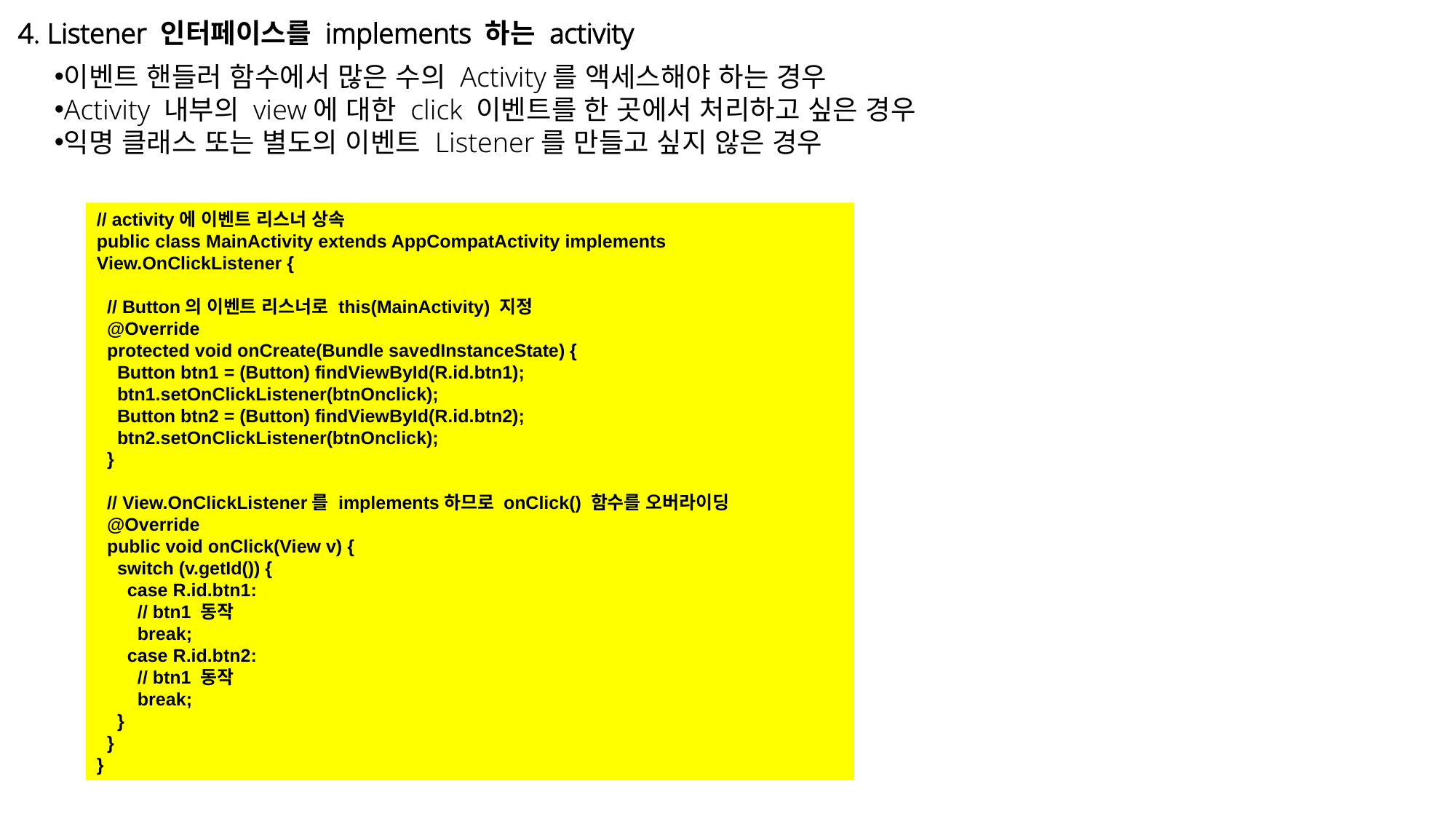

4. Listener 인터페이스를 implements 하는 activity
이벤트 핸들러 함수에서 많은 수의 Activity를 액세스해야 하는 경우
Activity 내부의 view에 대한 click 이벤트를 한 곳에서 처리하고 싶은 경우
익명 클래스 또는 별도의 이벤트 Listener를 만들고 싶지 않은 경우
// activity에 이벤트 리스너 상속
public class MainActivity extends AppCompatActivity implements View.OnClickListener {

  // Button의 이벤트 리스너로 this(MainActivity) 지정
  @Override
  protected void onCreate(Bundle savedInstanceState) {
    Button btn1 = (Button) findViewById(R.id.btn1);
    btn1.setOnClickListener(btnOnclick);
    Button btn2 = (Button) findViewById(R.id.btn2);
    btn2.setOnClickListener(btnOnclick);
  }

  // View.OnClickListener를 implements하므로 onClick() 함수를 오버라이딩
  @Override
  public void onClick(View v) {
    switch (v.getId()) {
      case R.id.btn1:
        // btn1 동작
        break;
      case R.id.btn2:
        // btn1 동작
        break;
    }
  }
}